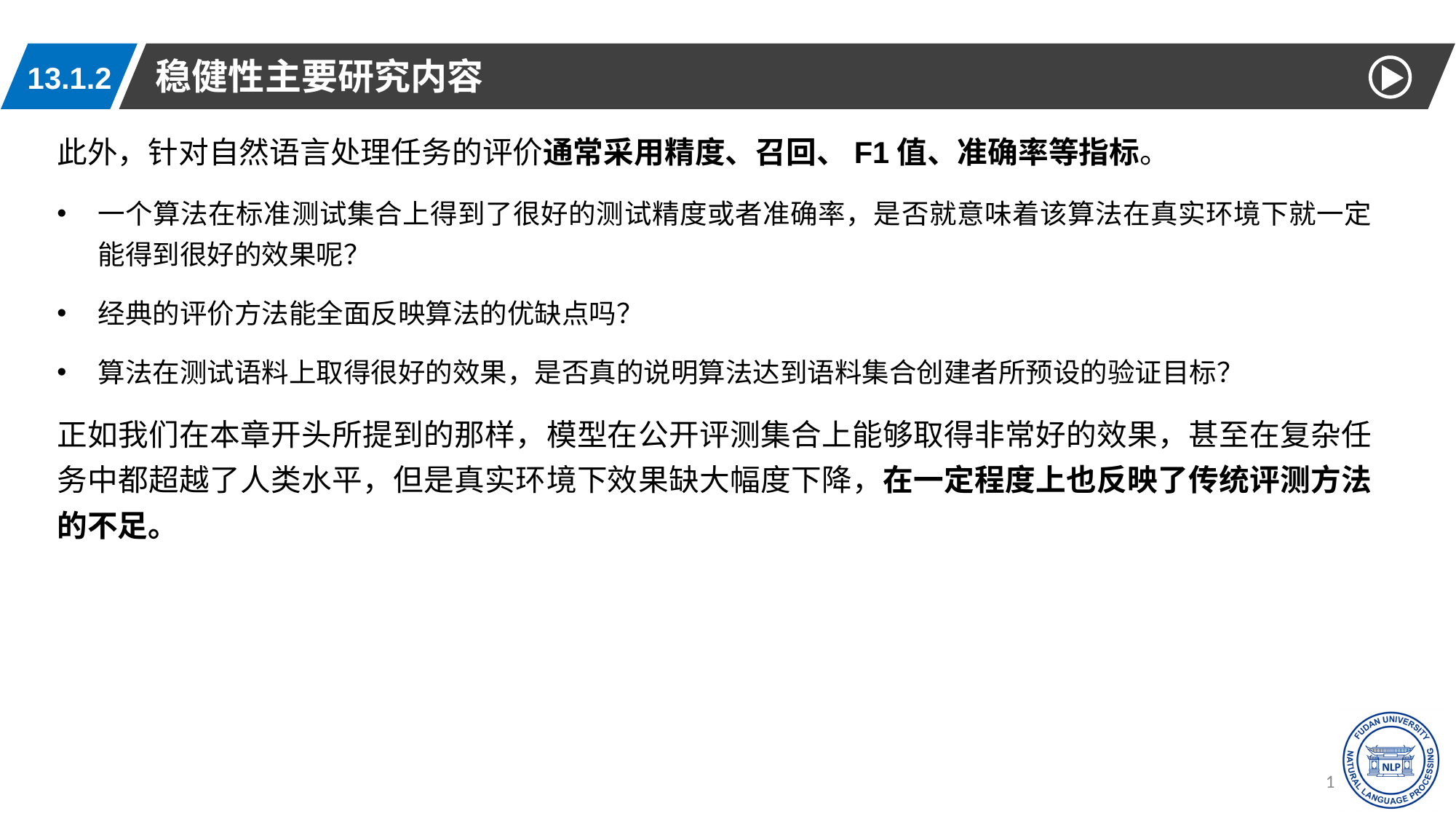

稳健性主要研究内容
13.1.2

此外，针对自然语言处理任务的评价通常采用精度、召回、F1值、准确率等指标。
一个算法在标准测试集合上得到了很好的测试精度或者准确率，是否就意味着该算法在真实环境下就一定能得到很好的效果呢？
经典的评价方法能全面反映算法的优缺点吗？
算法在测试语料上取得很好的效果，是否真的说明算法达到语料集合创建者所预设的验证目标？
正如我们在本章开头所提到的那样，模型在公开评测集合上能够取得非常好的效果，甚至在复杂任务中都超越了人类水平，但是真实环境下效果缺大幅度下降，在一定程度上也反映了传统评测方法的不足。
11